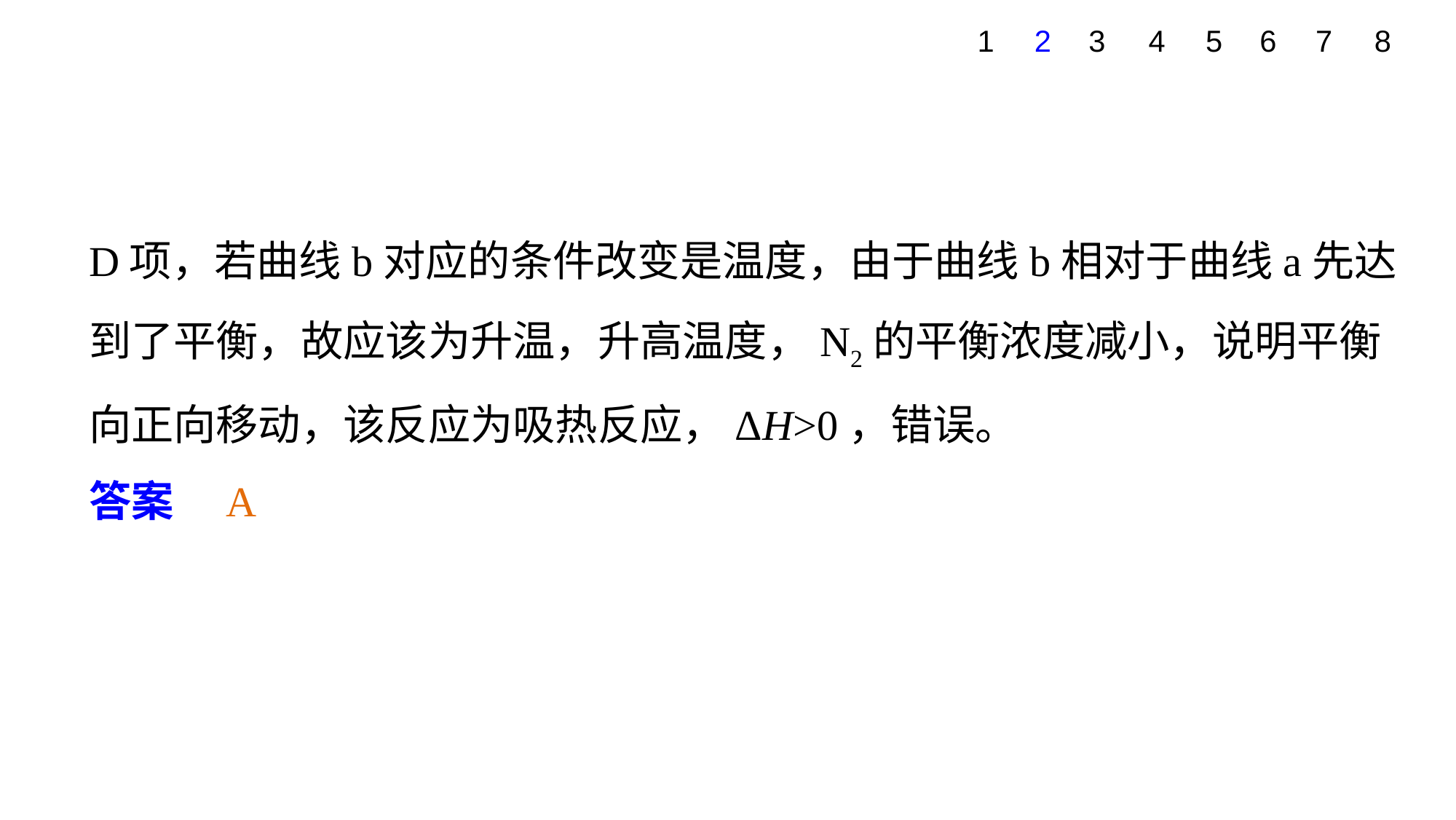

7
1
2
3
4
5
6
8
D项，若曲线b对应的条件改变是温度，由于曲线b相对于曲线a先达到了平衡，故应该为升温，升高温度，N2的平衡浓度减小，说明平衡向正向移动，该反应为吸热反应，ΔH>0，错误。
答案　A